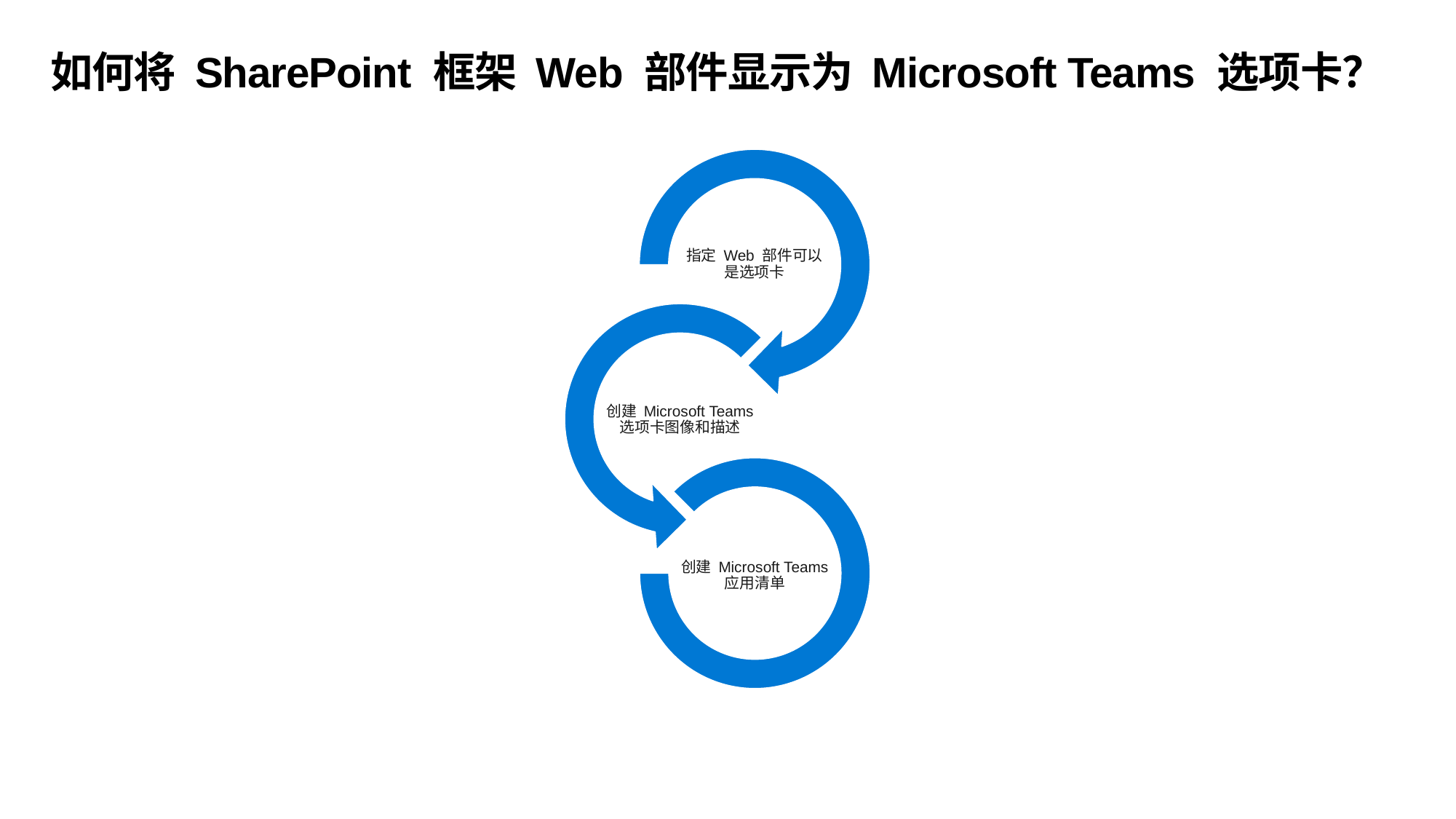

# 如何将 SharePoint 框架 Web 部件显示为 Microsoft Teams 选项卡？
指定 Web 部件可以是选项卡
创建 Microsoft Teams 选项卡图像和描述
创建 Microsoft Teams 应用清单